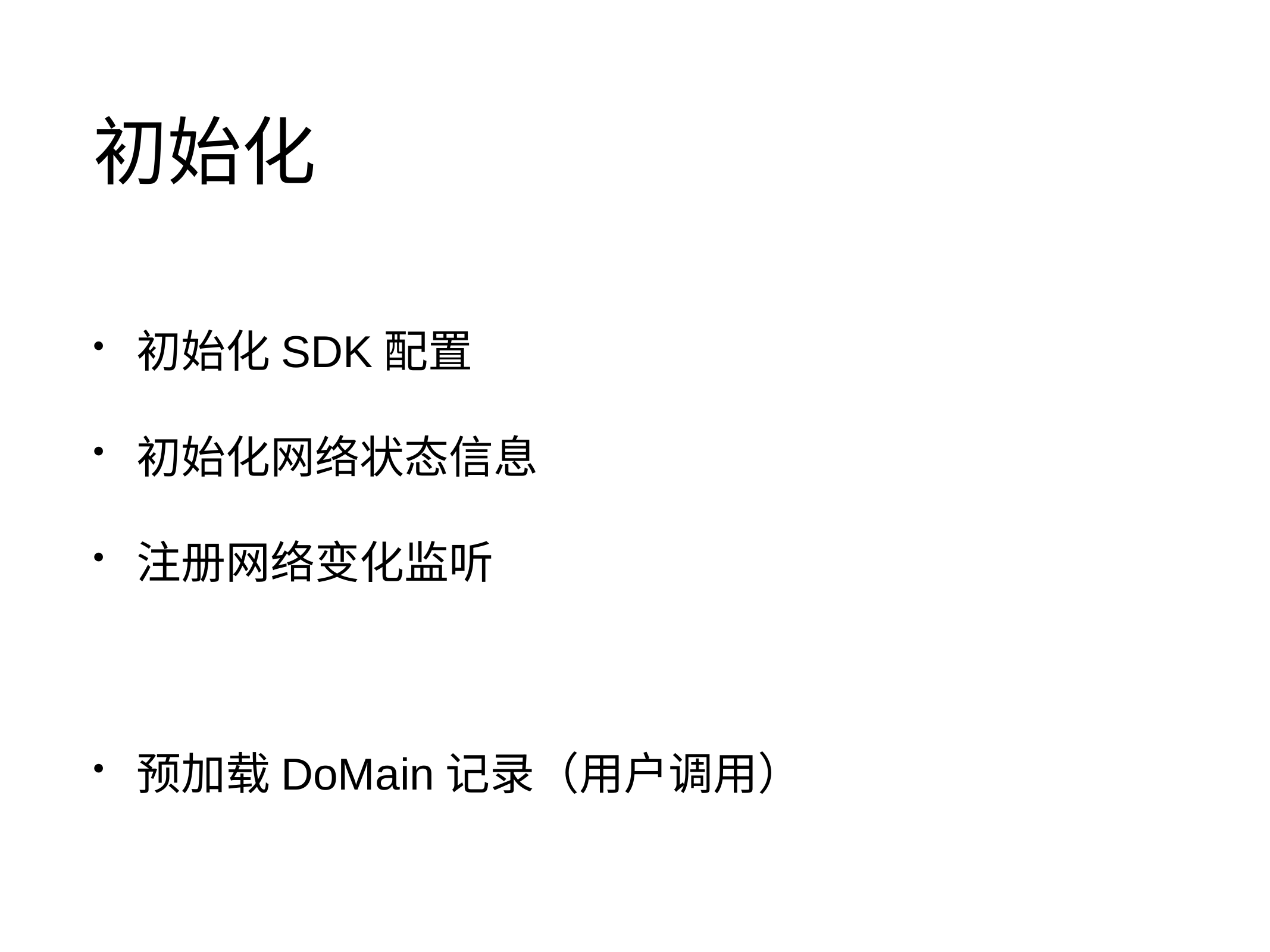

# 初始化
初始化SDK配置
初始化网络状态信息
注册网络变化监听

预加载DoMain记录（用户调用）